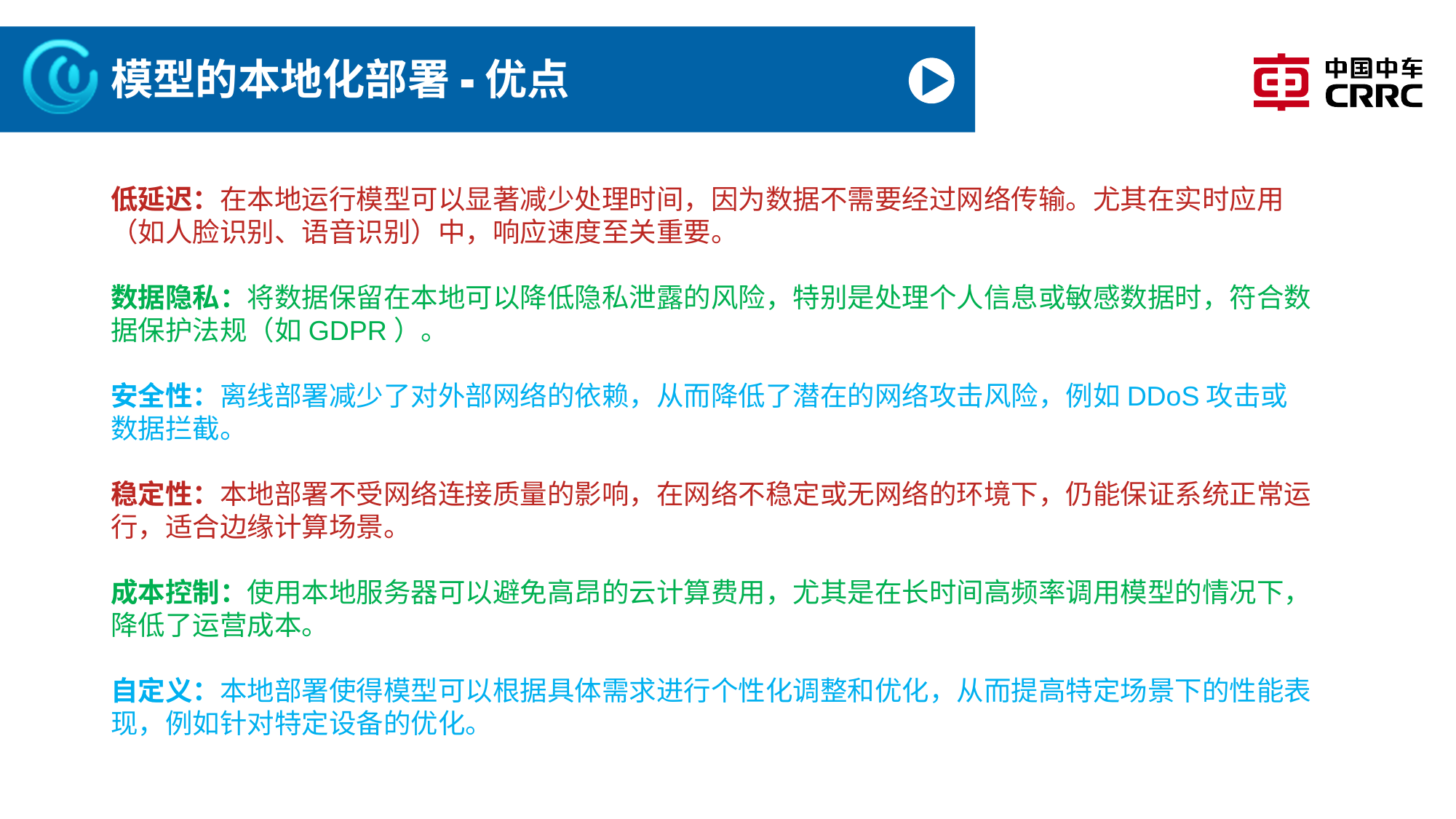

# 模型的本地化部署-优点
低延迟：在本地运行模型可以显著减少处理时间，因为数据不需要经过网络传输。尤其在实时应用（如人脸识别、语音识别）中，响应速度至关重要。

数据隐私：将数据保留在本地可以降低隐私泄露的风险，特别是处理个人信息或敏感数据时，符合数据保护法规（如GDPR）。

安全性：离线部署减少了对外部网络的依赖，从而降低了潜在的网络攻击风险，例如DDoS攻击或数据拦截。

稳定性：本地部署不受网络连接质量的影响，在网络不稳定或无网络的环境下，仍能保证系统正常运行，适合边缘计算场景。

成本控制：使用本地服务器可以避免高昂的云计算费用，尤其是在长时间高频率调用模型的情况下，降低了运营成本。

自定义：本地部署使得模型可以根据具体需求进行个性化调整和优化，从而提高特定场景下的性能表现，例如针对特定设备的优化。
75